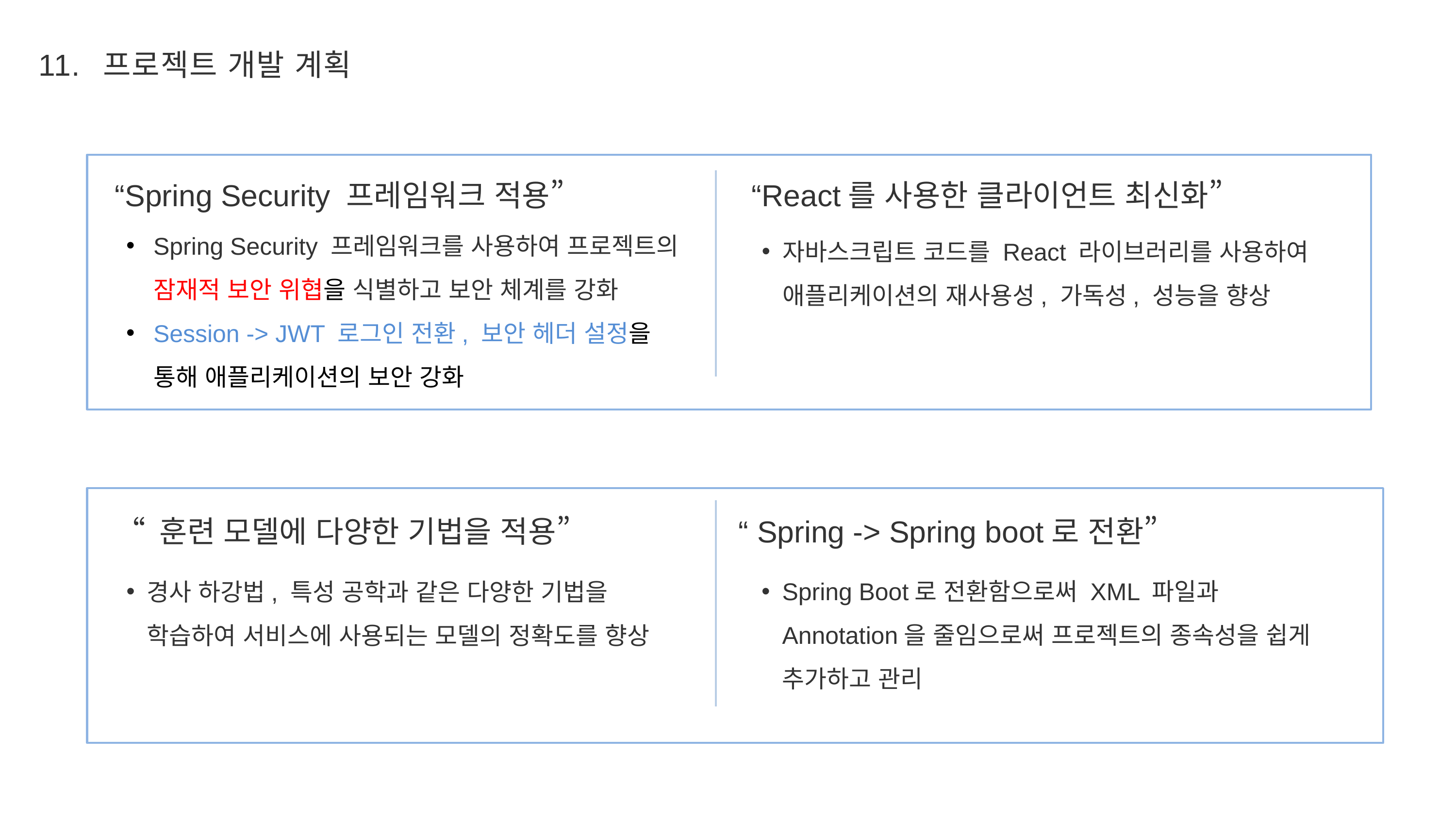

11.
프로젝트 개발 계획

“Spring Security 프레임워크 적용”
“React를 사용한 클라이언트 최신화”
Spring Security 프레임워크를 사용하여 프로젝트의 잠재적 보안 위협을 식별하고 보안 체계를 강화
Session -> JWT 로그인 전환, 보안 헤더 설정을 통해 애플리케이션의 보안 강화
자바스크립트 코드를 React 라이브러리를 사용하여 애플리케이션의 재사용성, 가독성, 성능을 향상

“ 훈련 모델에 다양한 기법을 적용”
“ Spring -> Spring boot로 전환”
Spring Boot로 전환함으로써 XML 파일과 Annotation을 줄임으로써 프로젝트의 종속성을 쉽게 추가하고 관리
경사 하강법, 특성 공학과 같은 다양한 기법을 학습하여 서비스에 사용되는 모델의 정확도를 향상